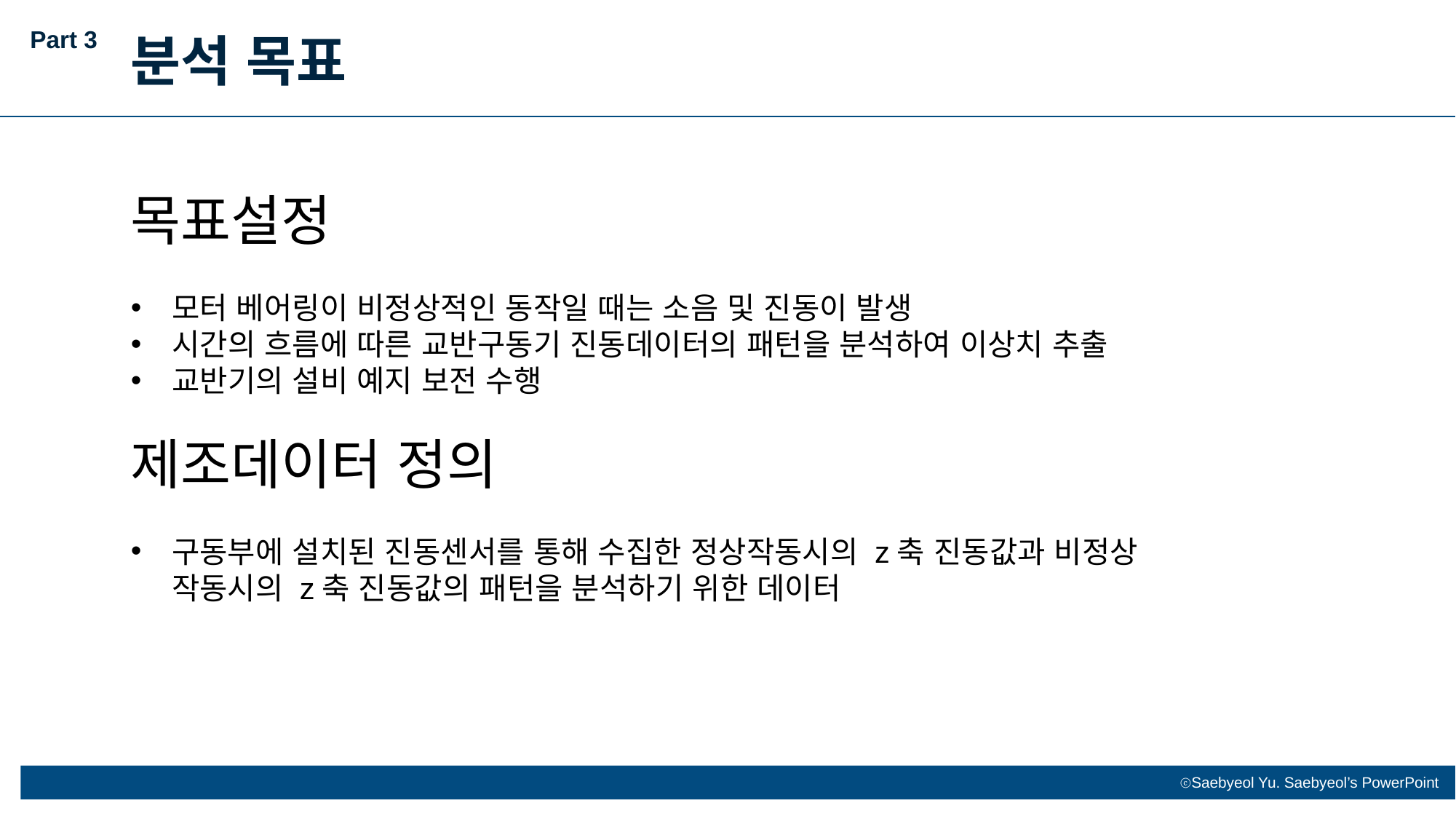

Part 3
분석 목표
목표설정
모터 베어링이 비정상적인 동작일 때는 소음 및 진동이 발생
시간의 흐름에 따른 교반구동기 진동데이터의 패턴을 분석하여 이상치 추출
교반기의 설비 예지 보전 수행
제조데이터 정의
구동부에 설치된 진동센서를 통해 수집한 정상작동시의 z축 진동값과 비정상 작동시의 z축 진동값의 패턴을 분석하기 위한 데이터